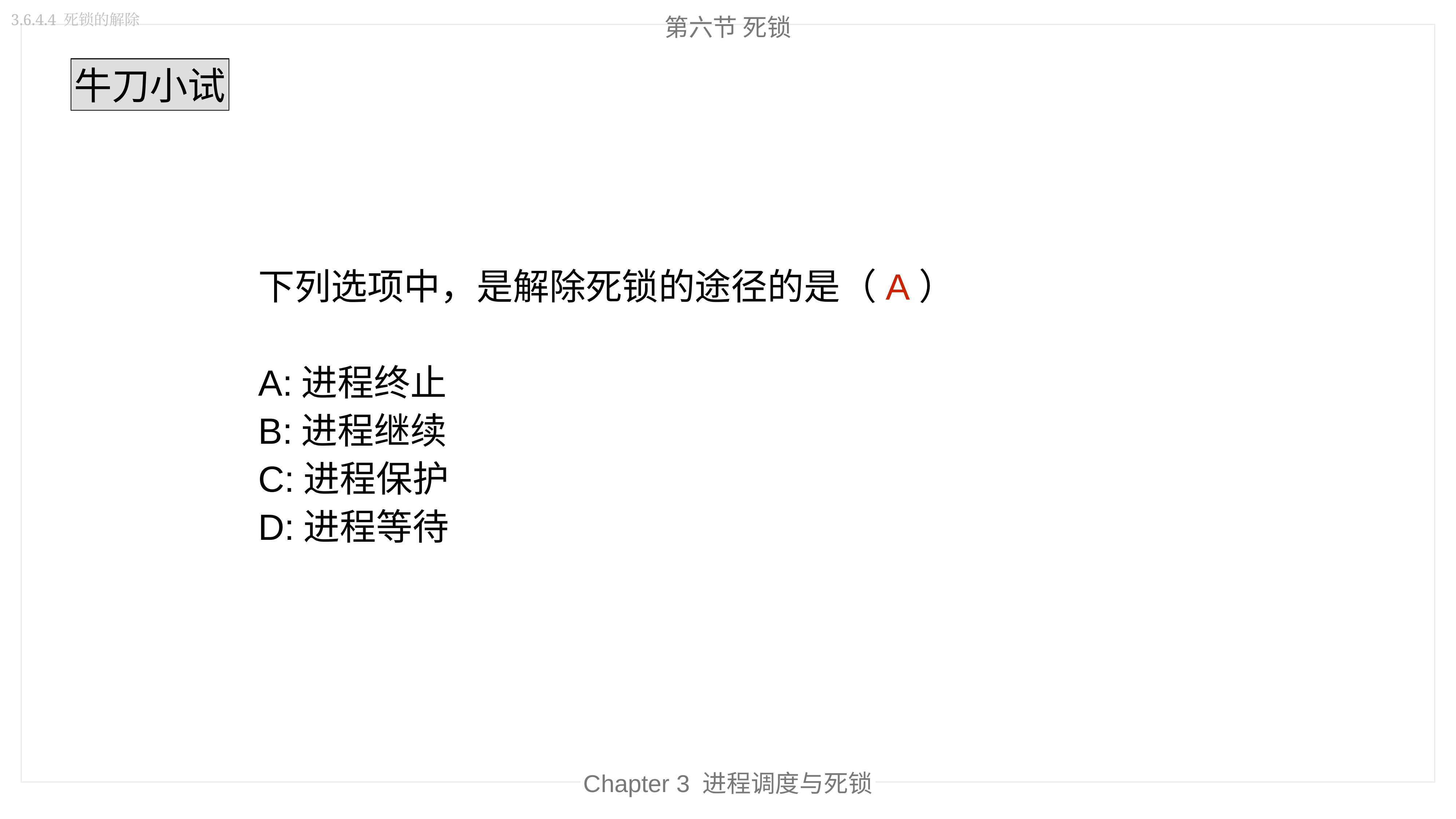

第六节 死锁
3.6.4.4 死锁的解除
牛刀小试
下列选项中，是解除死锁的途径的是（A）

A:进程终止
B:进程继续
C:进程保护
D:进程等待
Chapter 3 进程调度与死锁